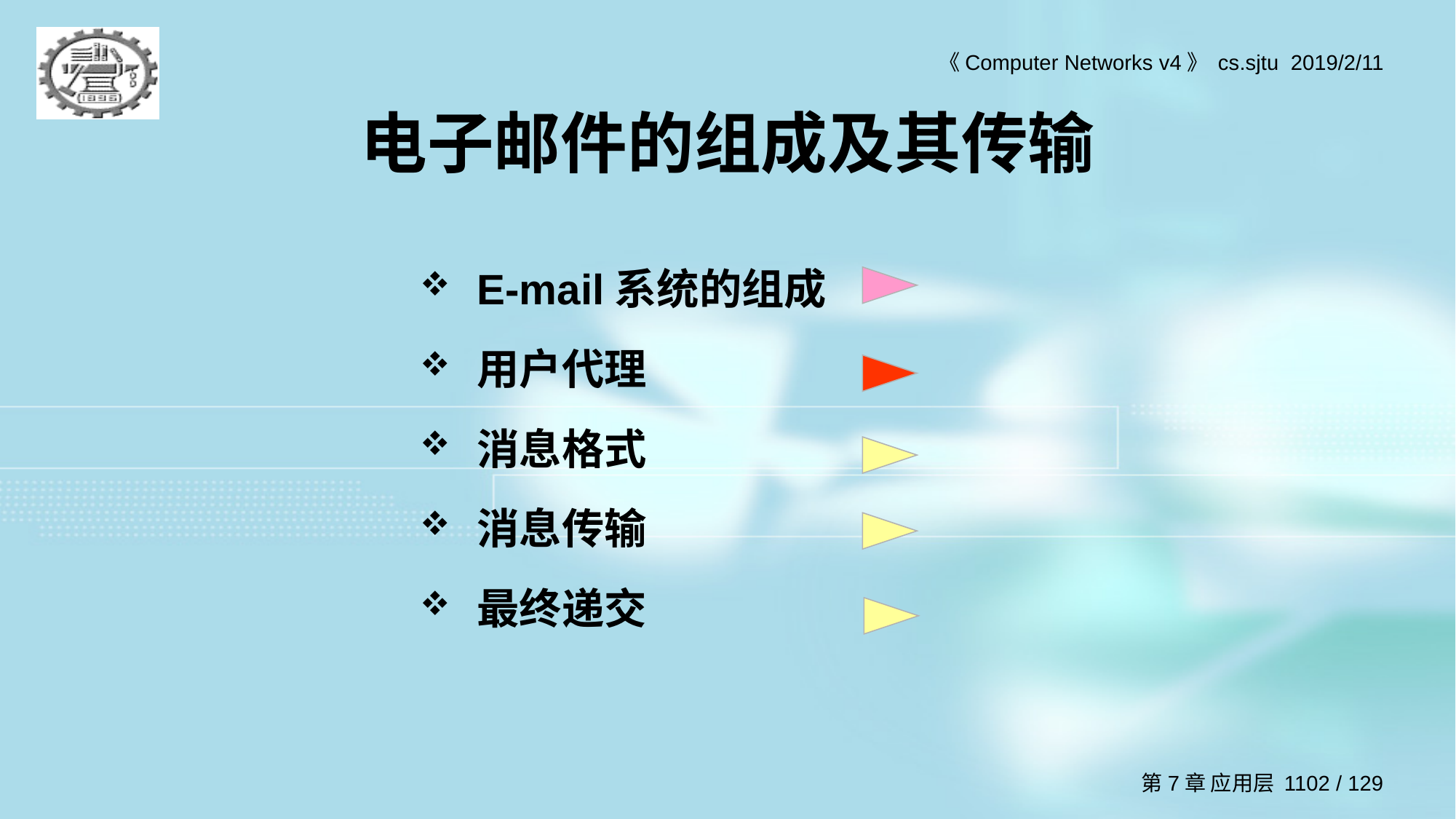

# 电子邮件的组成及其传输
E-mail系统的组成
用户代理
消息格式
消息传输
最终递交